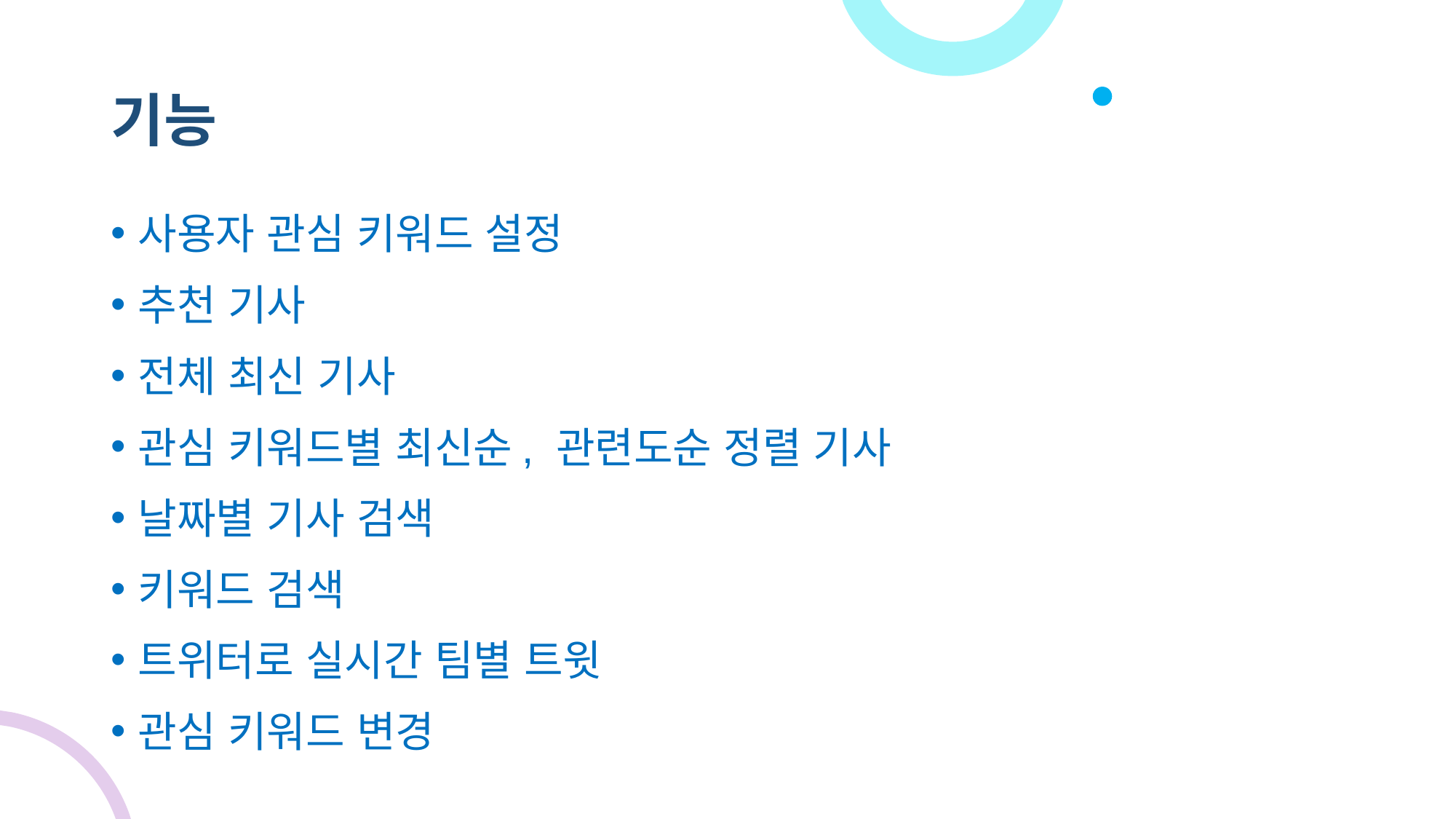

# 기능
사용자 관심 키워드 설정
추천 기사
전체 최신 기사
관심 키워드별 최신순, 관련도순 정렬 기사
날짜별 기사 검색
키워드 검색
트위터로 실시간 팀별 트윗
관심 키워드 변경